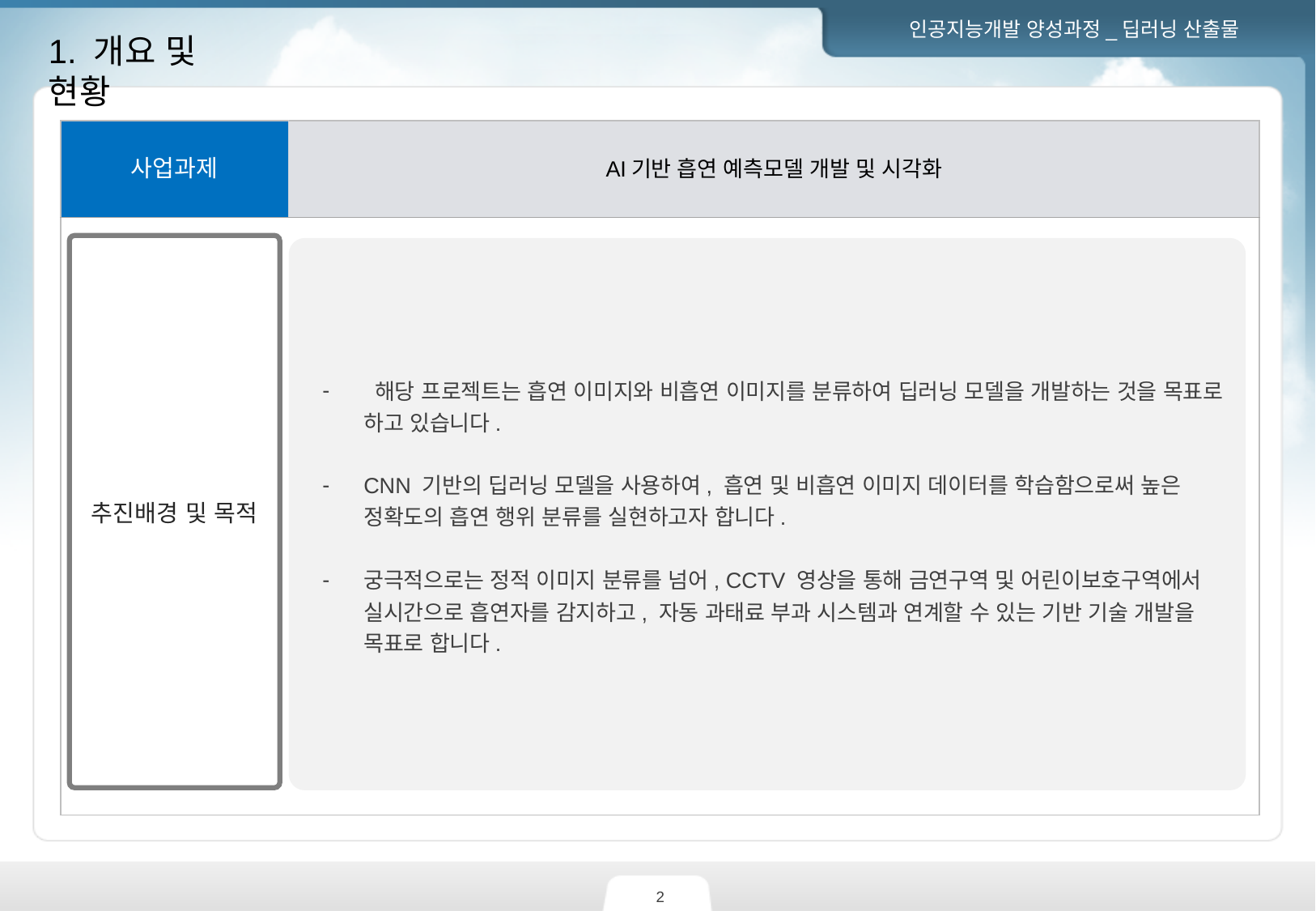

1. 개요 및 현황

| 사업과제 | AI기반 흡연 예측모델 개발 및 시각화 |
| --- | --- |
|  |  |
추진배경 및 목적
 해당 프로젝트는 흡연 이미지와 비흡연 이미지를 분류하여 딥러닝 모델을 개발하는 것을 목표로 하고 있습니다.

CNN 기반의 딥러닝 모델을 사용하여, 흡연 및 비흡연 이미지 데이터를 학습함으로써 높은 정확도의 흡연 행위 분류를 실현하고자 합니다.

궁극적으로는 정적 이미지 분류를 넘어, CCTV 영상을 통해 금연구역 및 어린이보호구역에서 실시간으로 흡연자를 감지하고, 자동 과태료 부과 시스템과 연계할 수 있는 기반 기술 개발을 목표로 합니다.